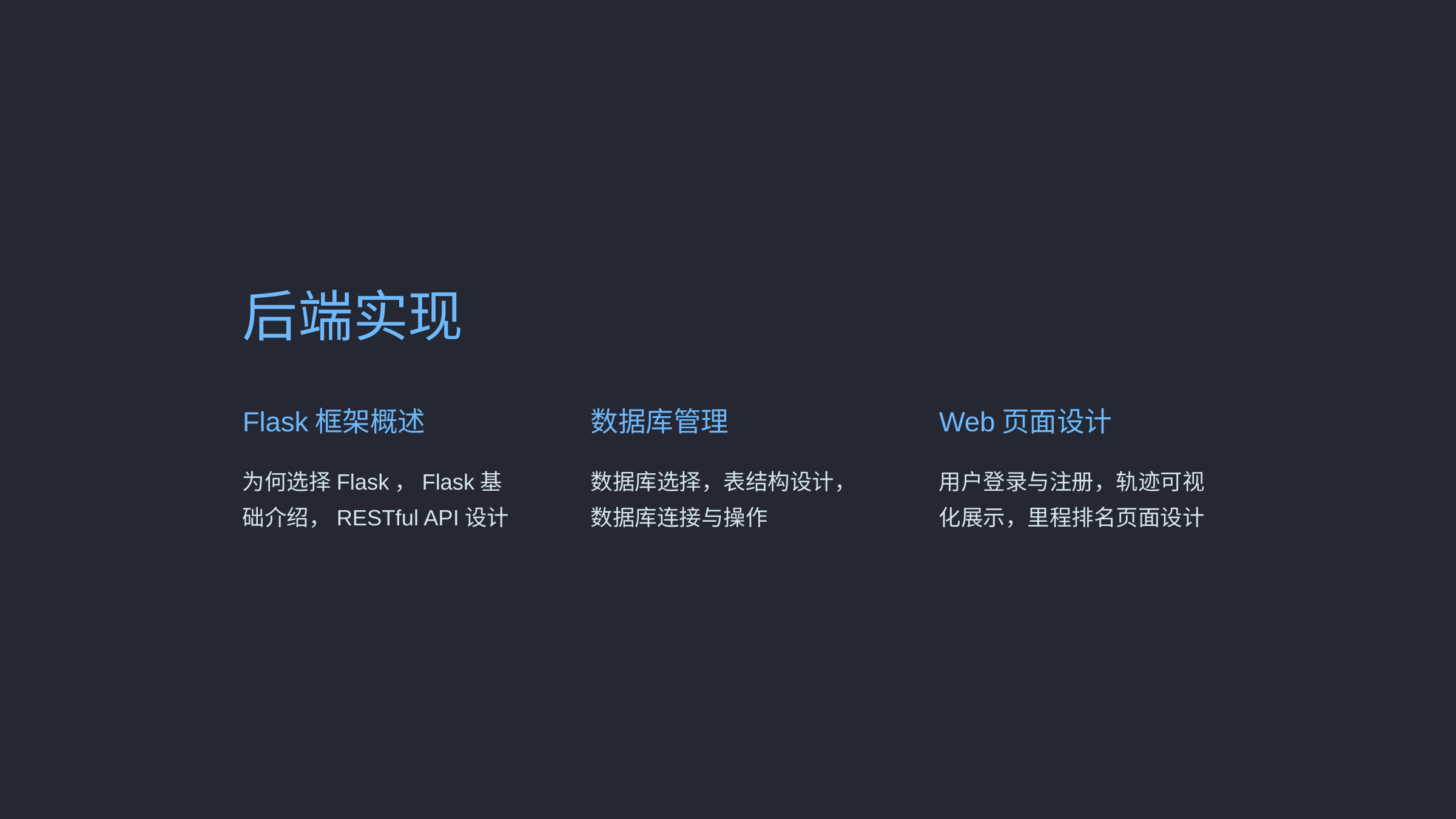

后端实现
Flask框架概述
数据库管理
Web页面设计
为何选择Flask，Flask基础介绍，RESTful API设计
数据库选择，表结构设计，数据库连接与操作
用户登录与注册，轨迹可视化展示，里程排名页面设计